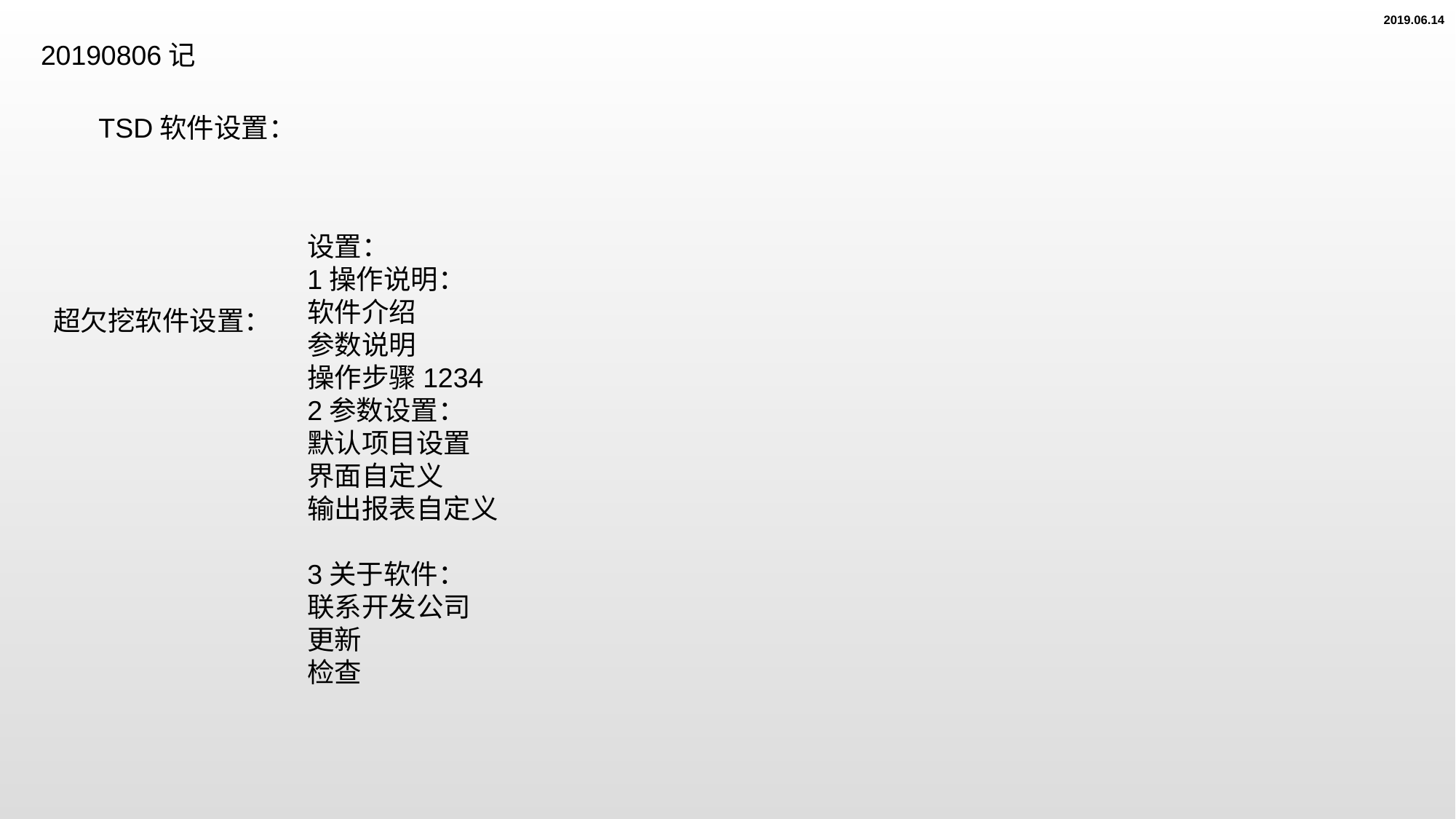

2019.06.14
20190806记
TSD软件设置：

设置：
1操作说明：
软件介绍
参数说明
操作步骤1234
2参数设置：
默认项目设置
界面自定义
输出报表自定义

3关于软件：
联系开发公司
更新
检查
超欠挖软件设置：